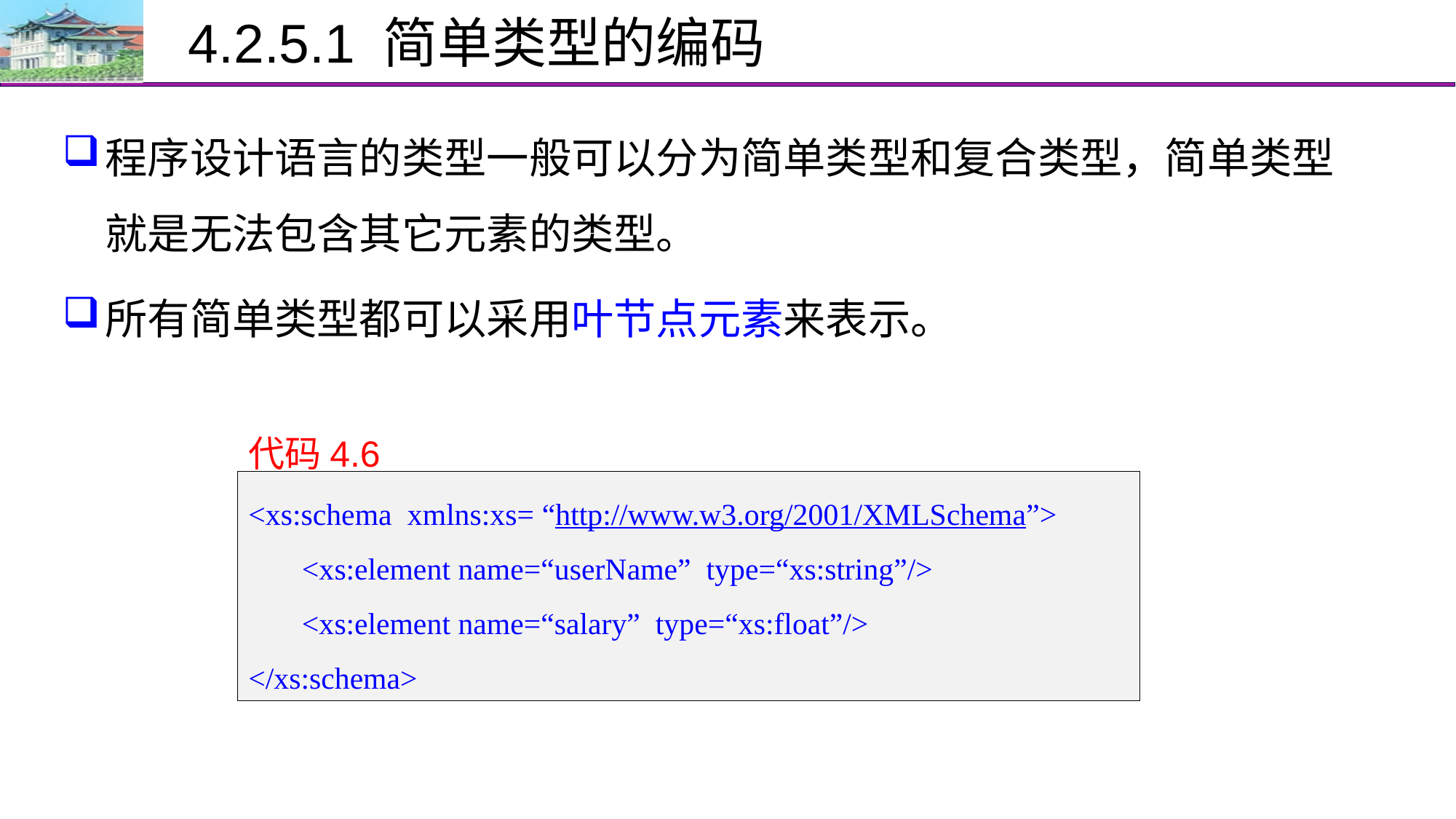

# 4.2.5.1 简单类型的编码
程序设计语言的类型一般可以分为简单类型和复合类型，简单类型就是无法包含其它元素的类型。
所有简单类型都可以采用叶节点元素来表示。

代码4.6
<xs:schema  xmlns:xs= “http://www.w3.org/2001/XMLSchema”>
       <xs:element name=“userName”  type=“xs:string”/>
       <xs:element name=“salary”  type=“xs:float”/>
</xs:schema>